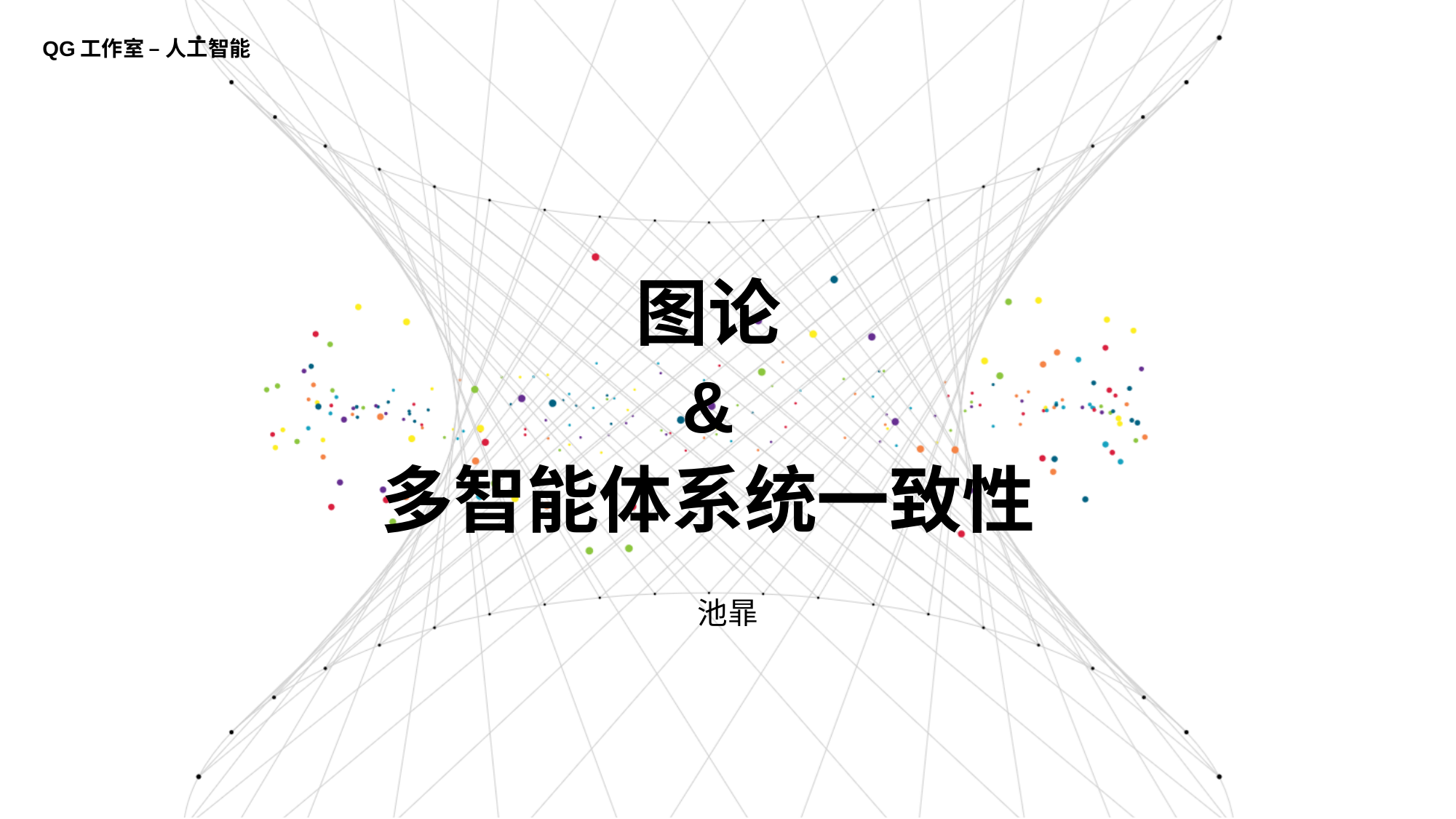

QG工作室 – 人工智能
图论
&
多智能体系统一致性
池暃